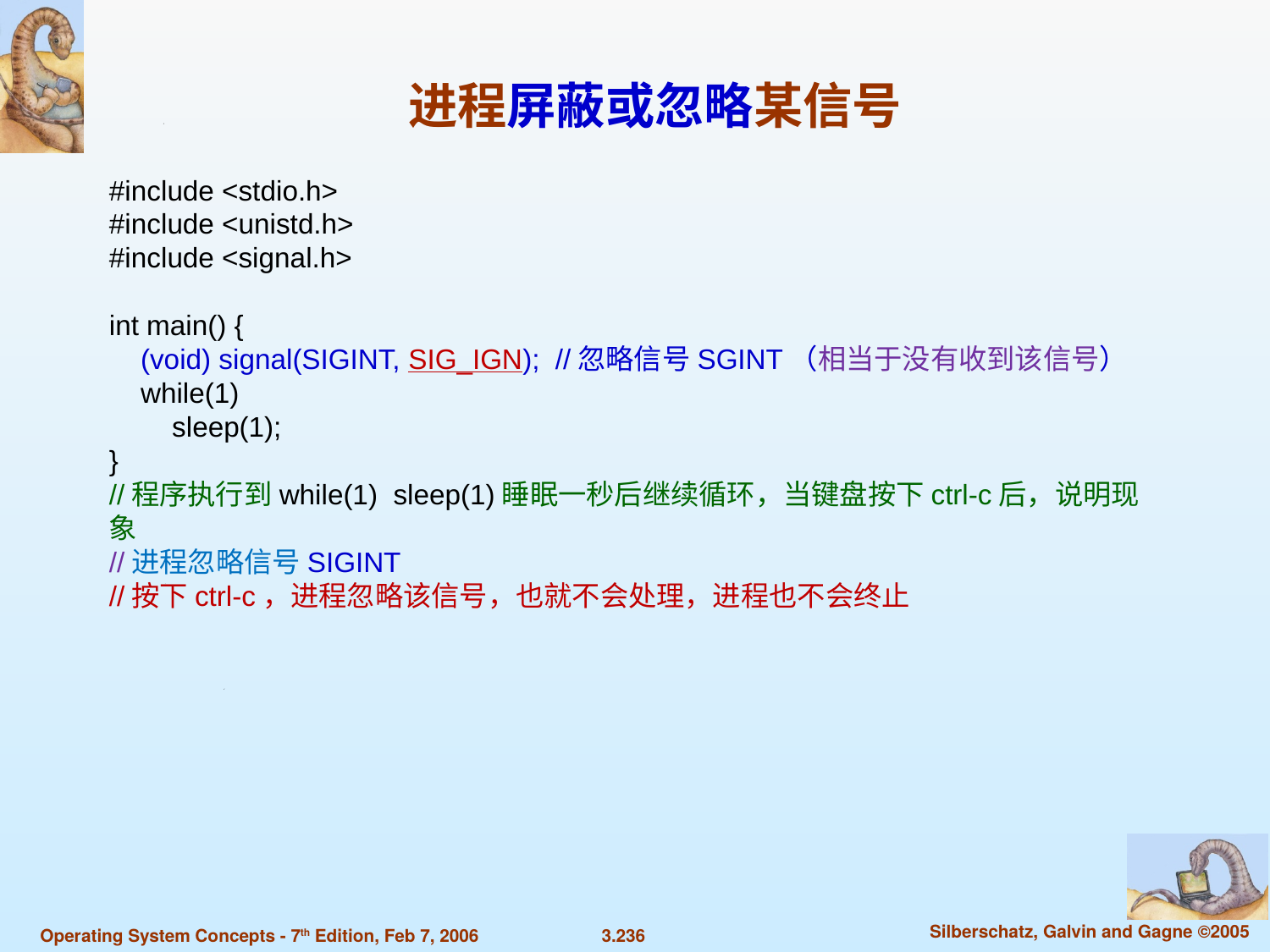

进程屏蔽或忽略某信号
#include <stdio.h>
#include <unistd.h>
#include <signal.h>

int main() {
    (void) signal(SIGINT, SIG_IGN);  //忽略信号SGINT（相当于没有收到该信号）
    while(1)
        sleep(1);
}
//程序执行到while(1)  sleep(1)睡眠一秒后继续循环，当键盘按下ctrl-c后，说明现象
//进程忽略信号SIGINT
//按下ctrl-c，进程忽略该信号，也就不会处理，进程也不会终止